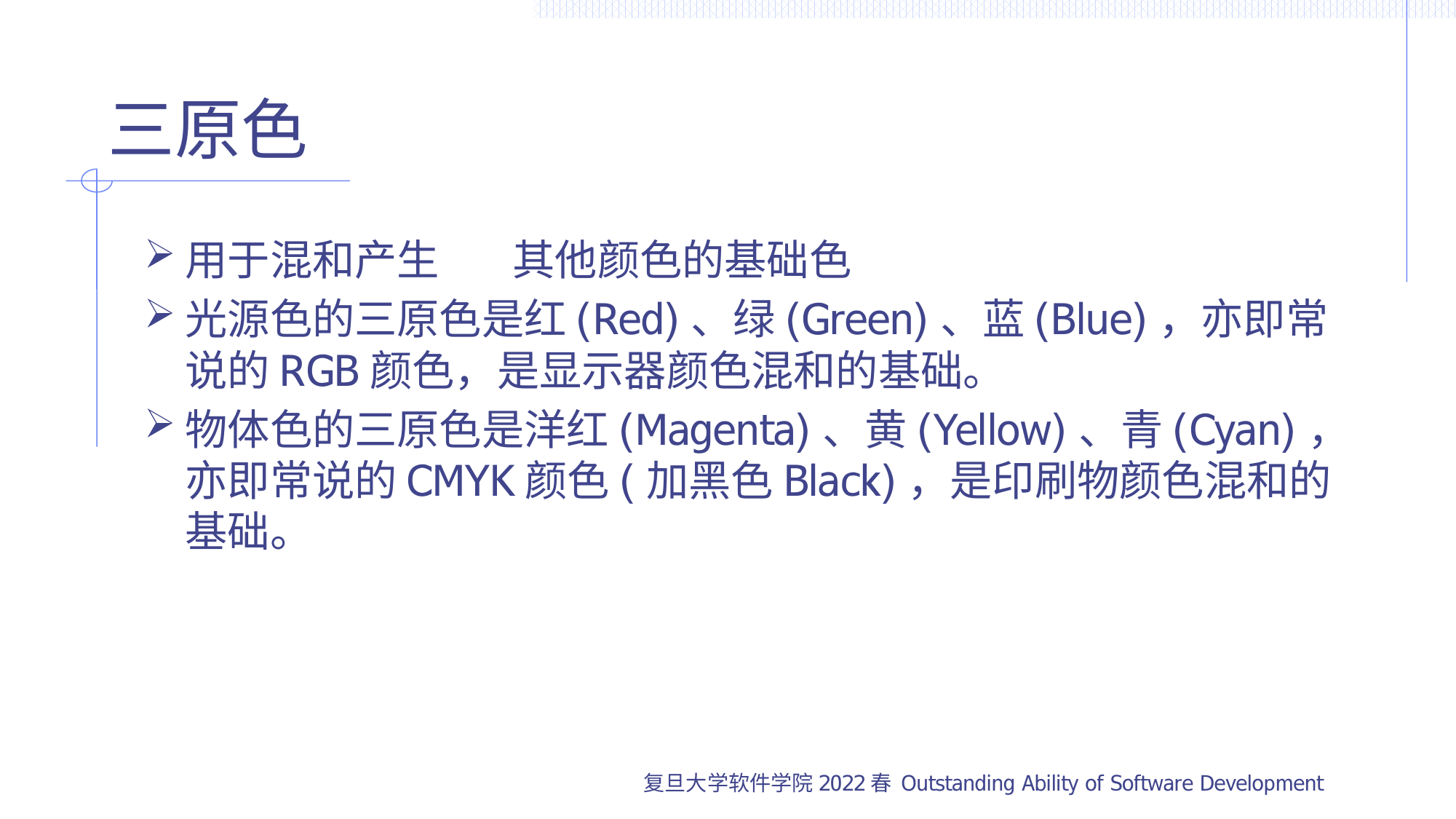

# 三原色
用于混和产生	其他颜色的基础色
光源色的三原色是红(Red)、绿(Green)、蓝(Blue)，亦即常说的RGB颜色，是显示器颜色混和的基础。
物体色的三原色是洋红(Magenta)、黄(Yellow)、青(Cyan)，亦即常说的CMYK颜色(加黑色Black)，是印刷物颜色混和的基础。